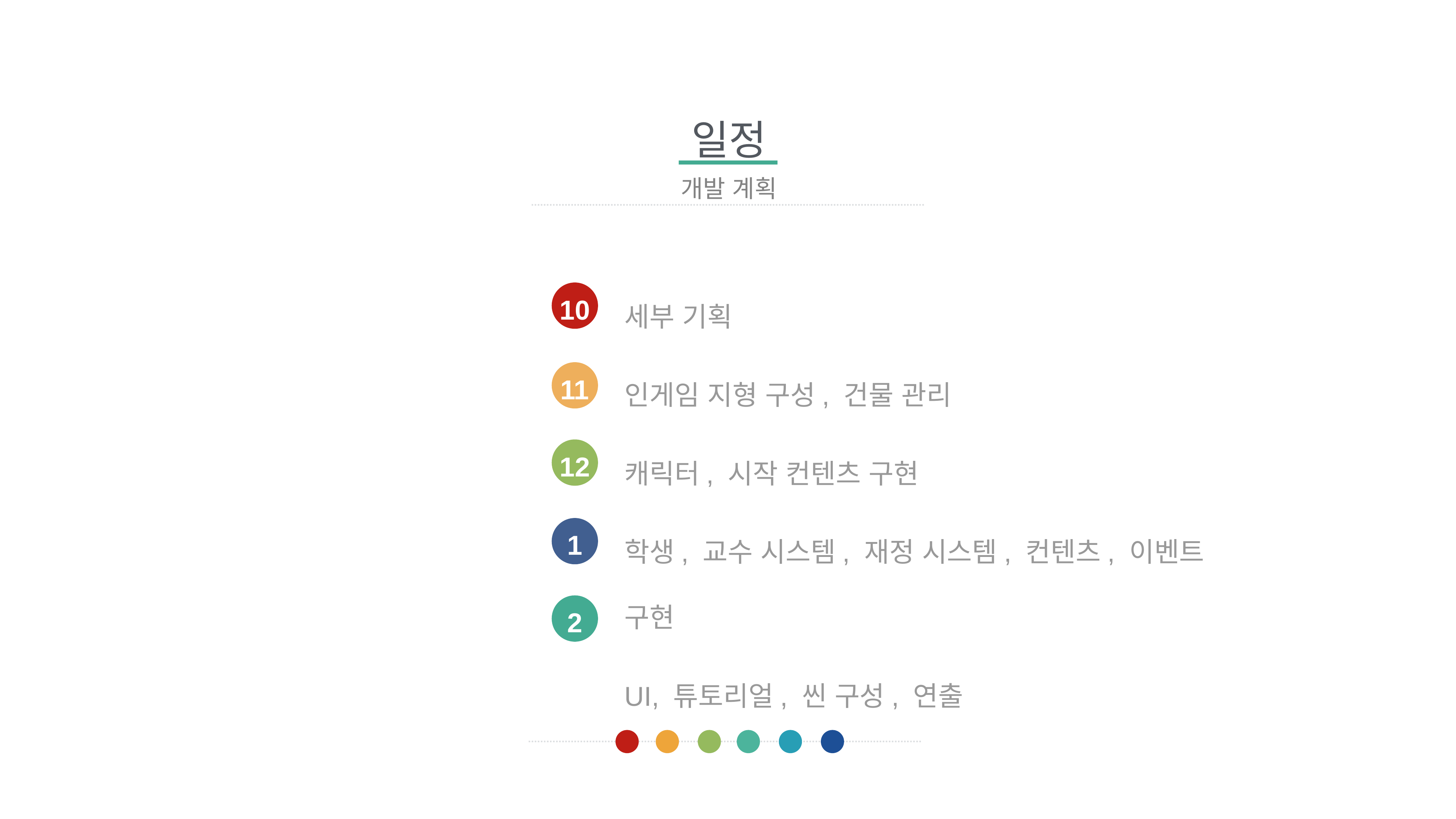

일정

개발 계획

세부 기획
인게임 지형 구성, 건물 관리
캐릭터, 시작 컨텐츠 구현
학생, 교수 시스템, 재정 시스템, 컨텐츠, 이벤트 구현
UI, 튜토리얼, 씬 구성, 연출
10
11
12
1
2